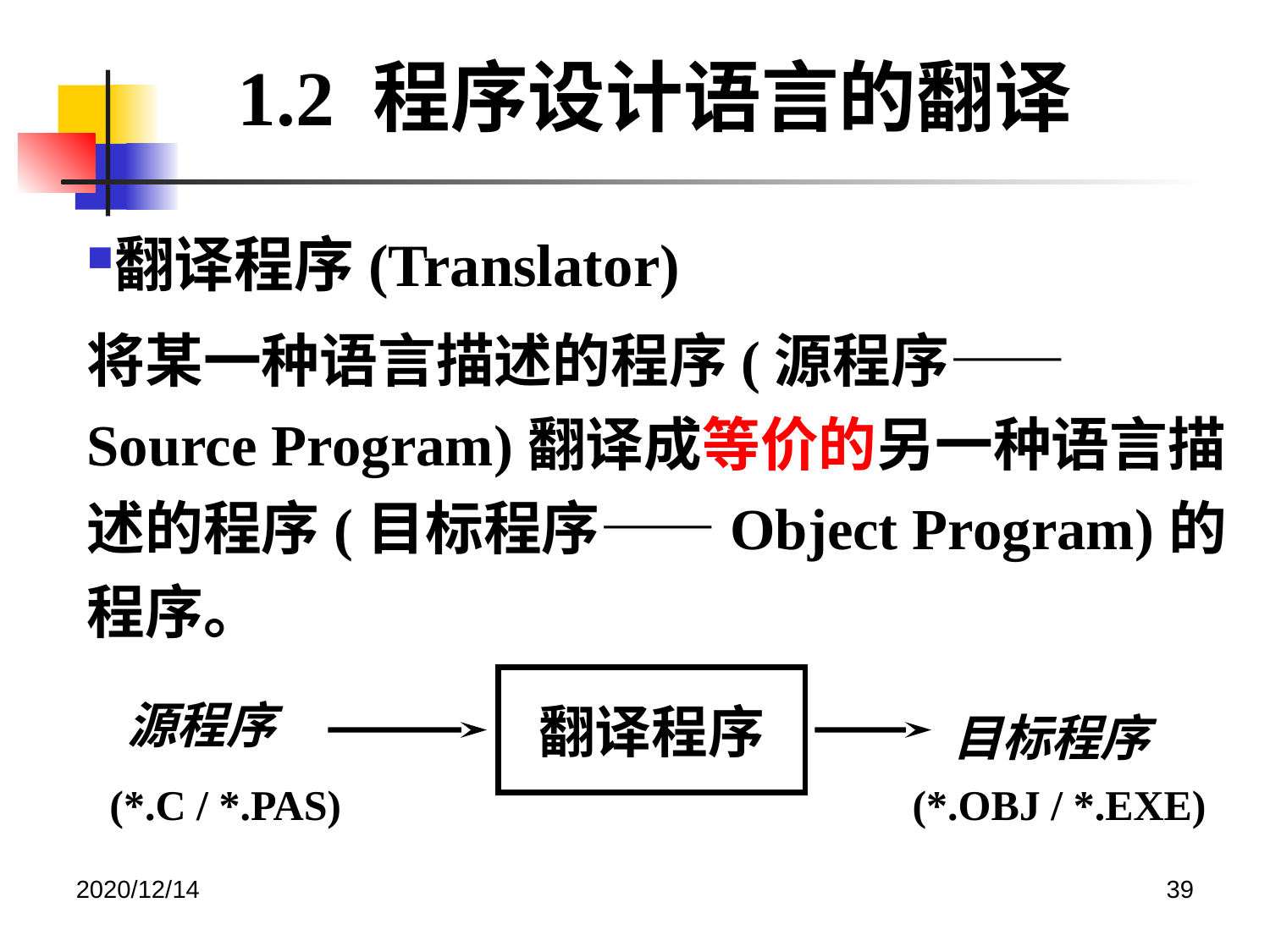

1.2 程序设计语言的翻译
翻译程序(Translator)
将某一种语言描述的程序(源程序——Source Program)翻译成等价的另一种语言描述的程序(目标程序——Object Program)的程序。
翻译程序
源程序
目标程序

(*.C / *.PAS)
(*.OBJ / *.EXE)
2020/12/14
39